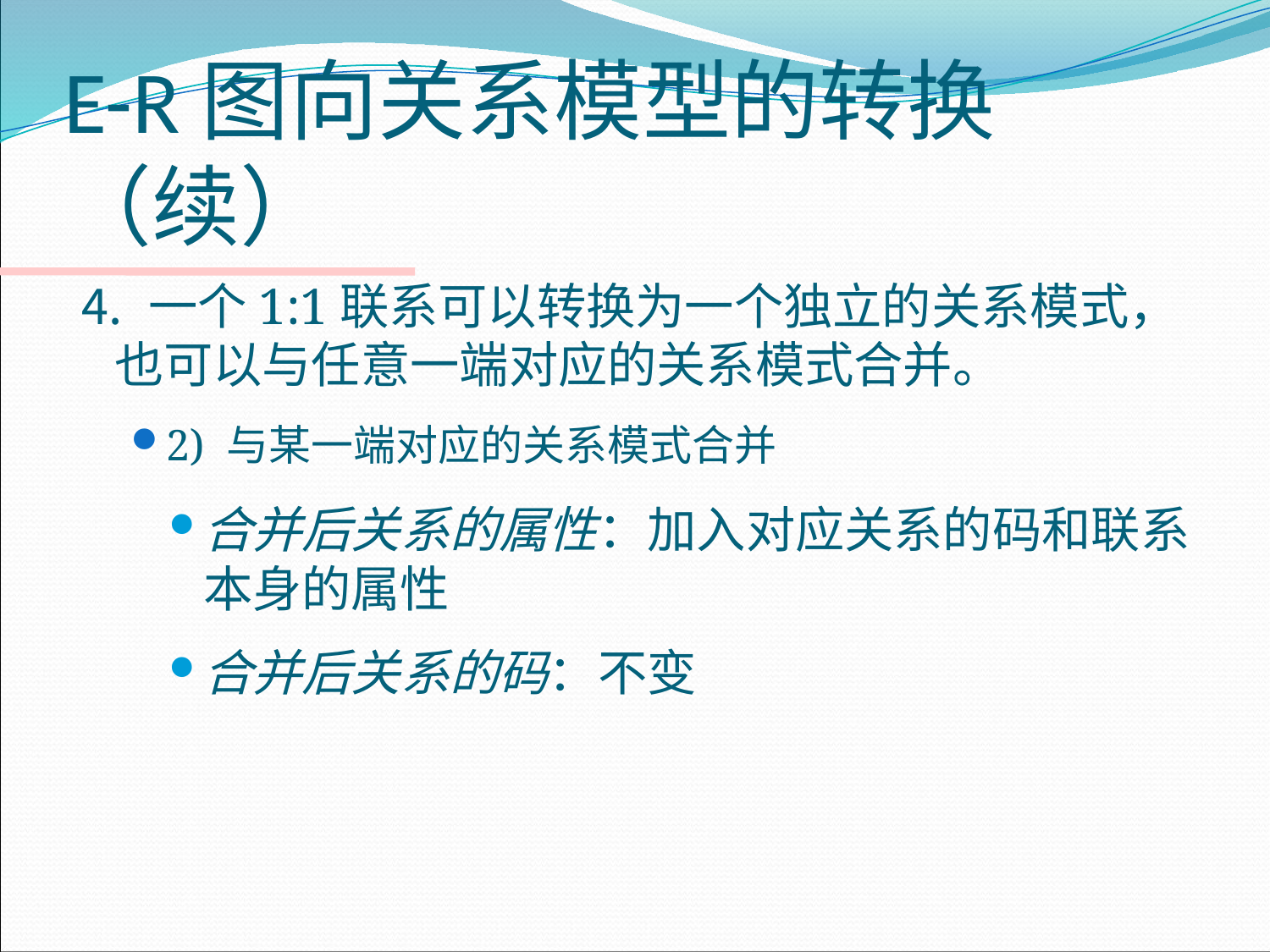

# E-R图向关系模型的转换（续）
⒋ 一个1:1联系可以转换为一个独立的关系模式，也可以与任意一端对应的关系模式合并。
2) 与某一端对应的关系模式合并
合并后关系的属性：加入对应关系的码和联系本身的属性
合并后关系的码：不变

753